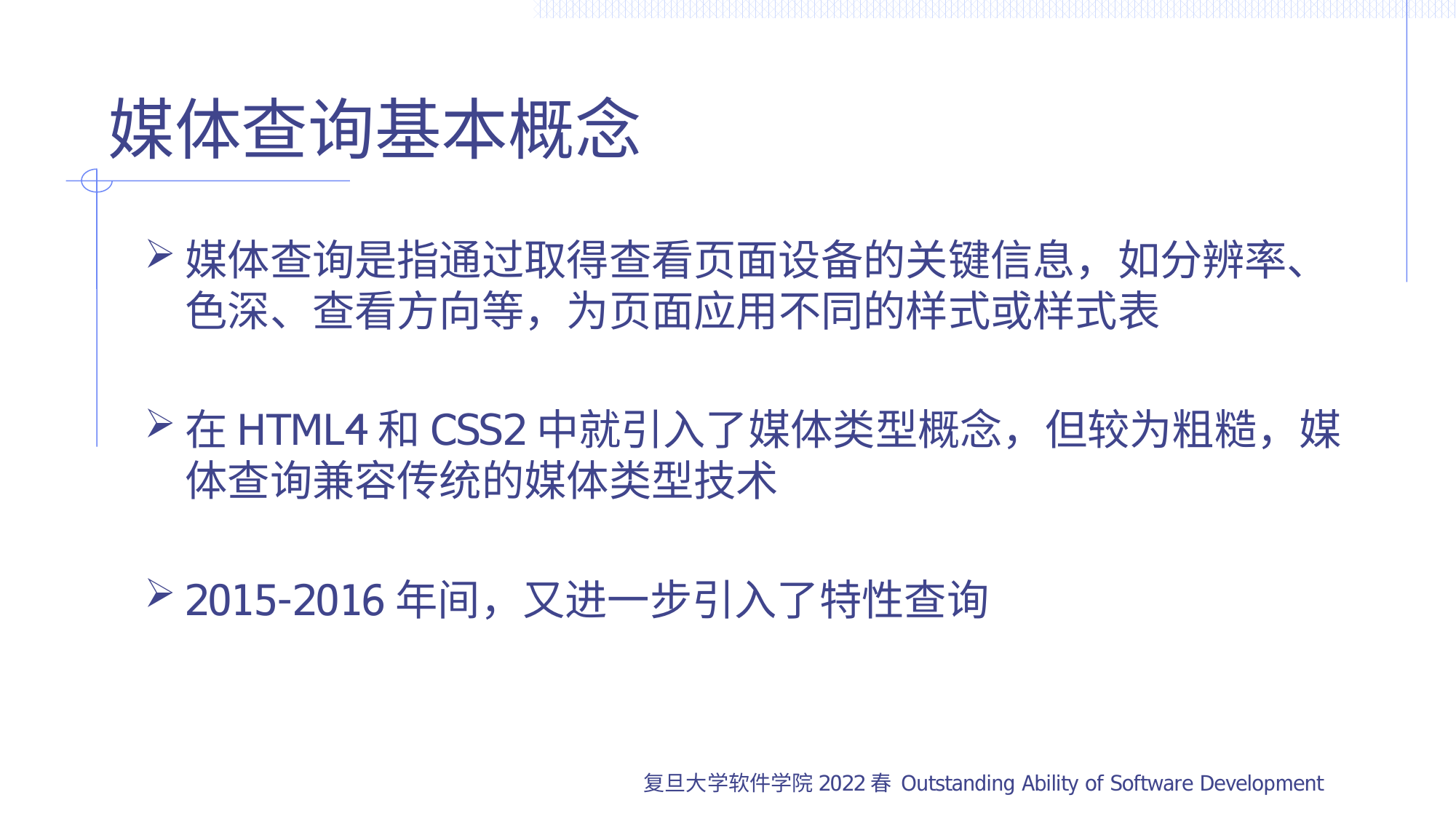

# 媒体查询基本概念
媒体查询是指通过取得查看页面设备的关键信息，如分辨率、色深、查看方向等，为页面应用不同的样式或样式表

在HTML4和CSS2中就引入了媒体类型概念，但较为粗糙，媒体查询兼容传统的媒体类型技术

2015-2016年间，又进一步引入了特性查询